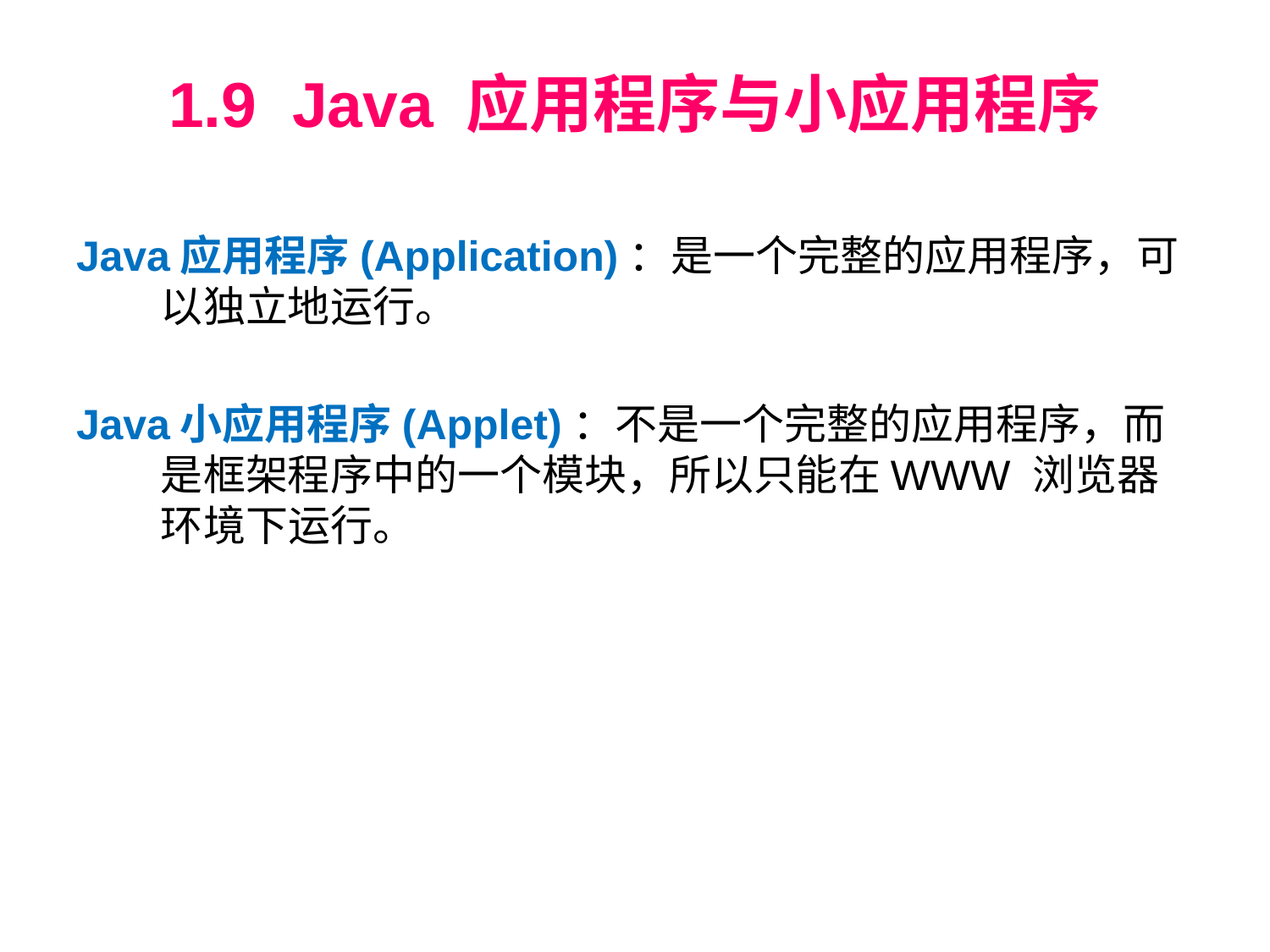

# 1.9  Java 应用程序与小应用程序
Java应用程序(Application)：是一个完整的应用程序，可以独立地运行。

Java小应用程序(Applet)：不是一个完整的应用程序，而是框架程序中的一个模块，所以只能在WWW 浏览器环境下运行。